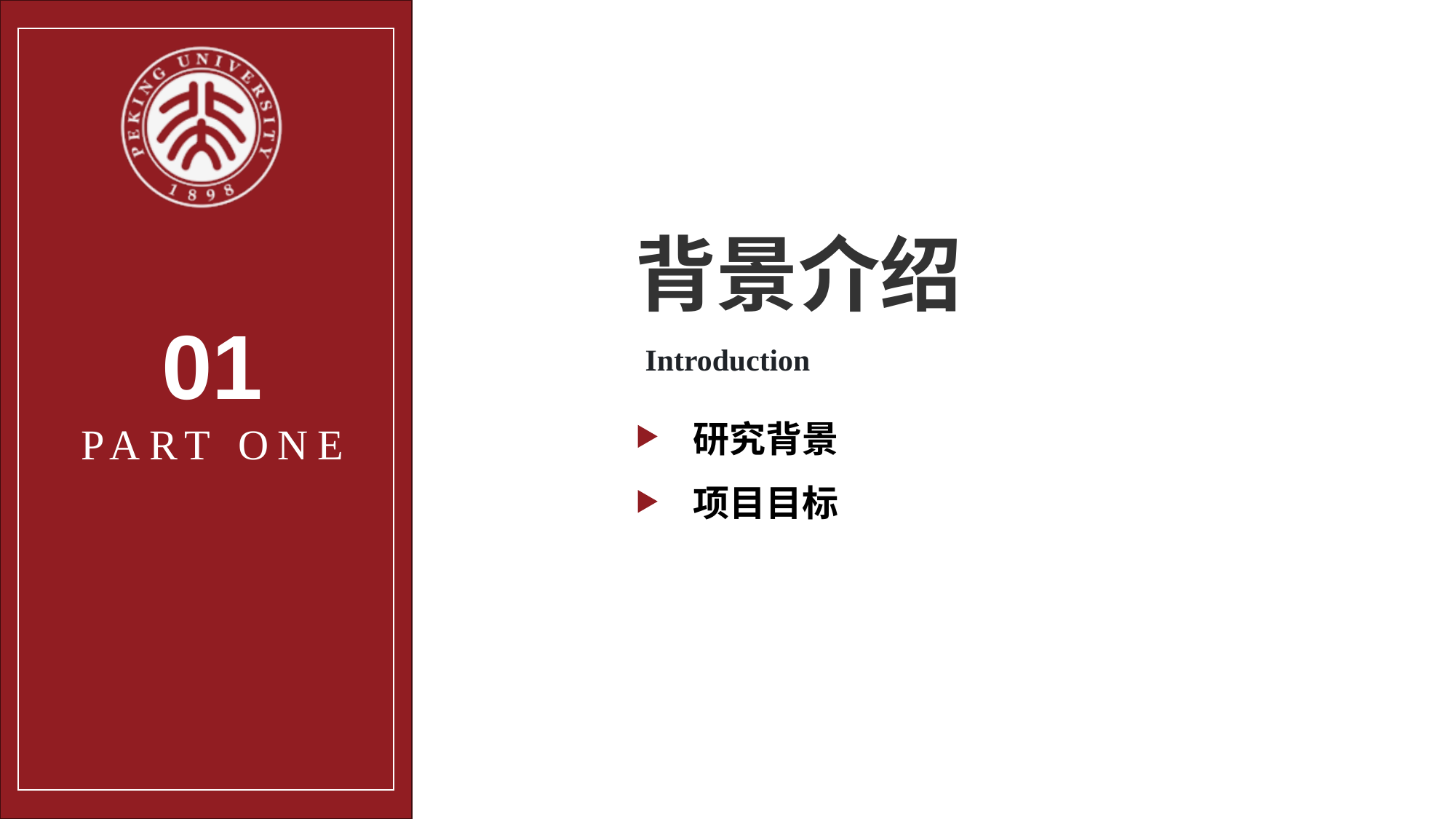

背景介绍
Introduction
01
PART ONE
研究背景

项目目标